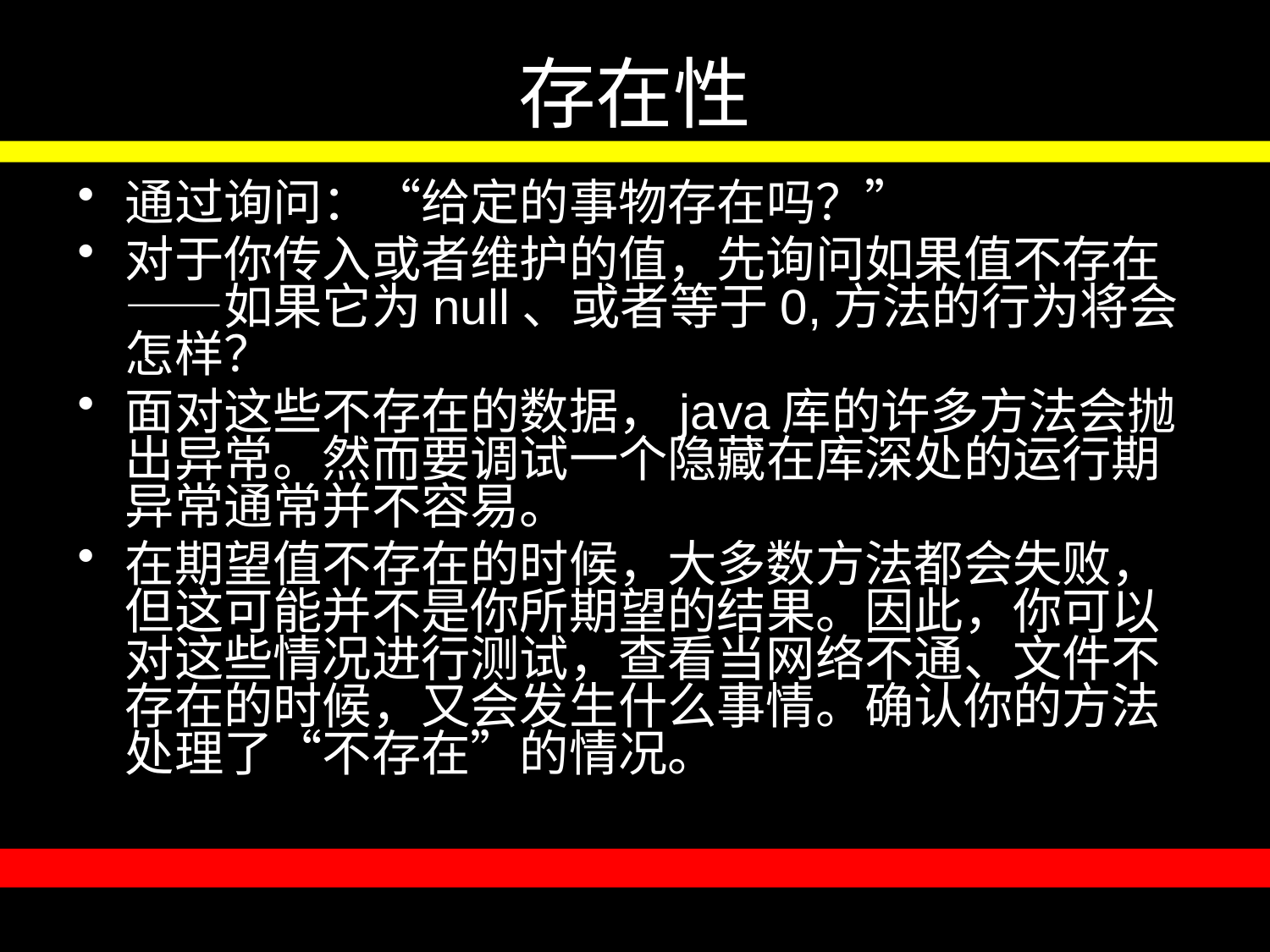

# 存在性
通过询问：“给定的事物存在吗？”
对于你传入或者维护的值，先询问如果值不存在——如果它为null、或者等于0,方法的行为将会怎样？
面对这些不存在的数据，java库的许多方法会抛出异常。然而要调试一个隐藏在库深处的运行期异常通常并不容易。
在期望值不存在的时候，大多数方法都会失败，但这可能并不是你所期望的结果。因此，你可以对这些情况进行测试，查看当网络不通、文件不存在的时候，又会发生什么事情。确认你的方法处理了“不存在”的情况。